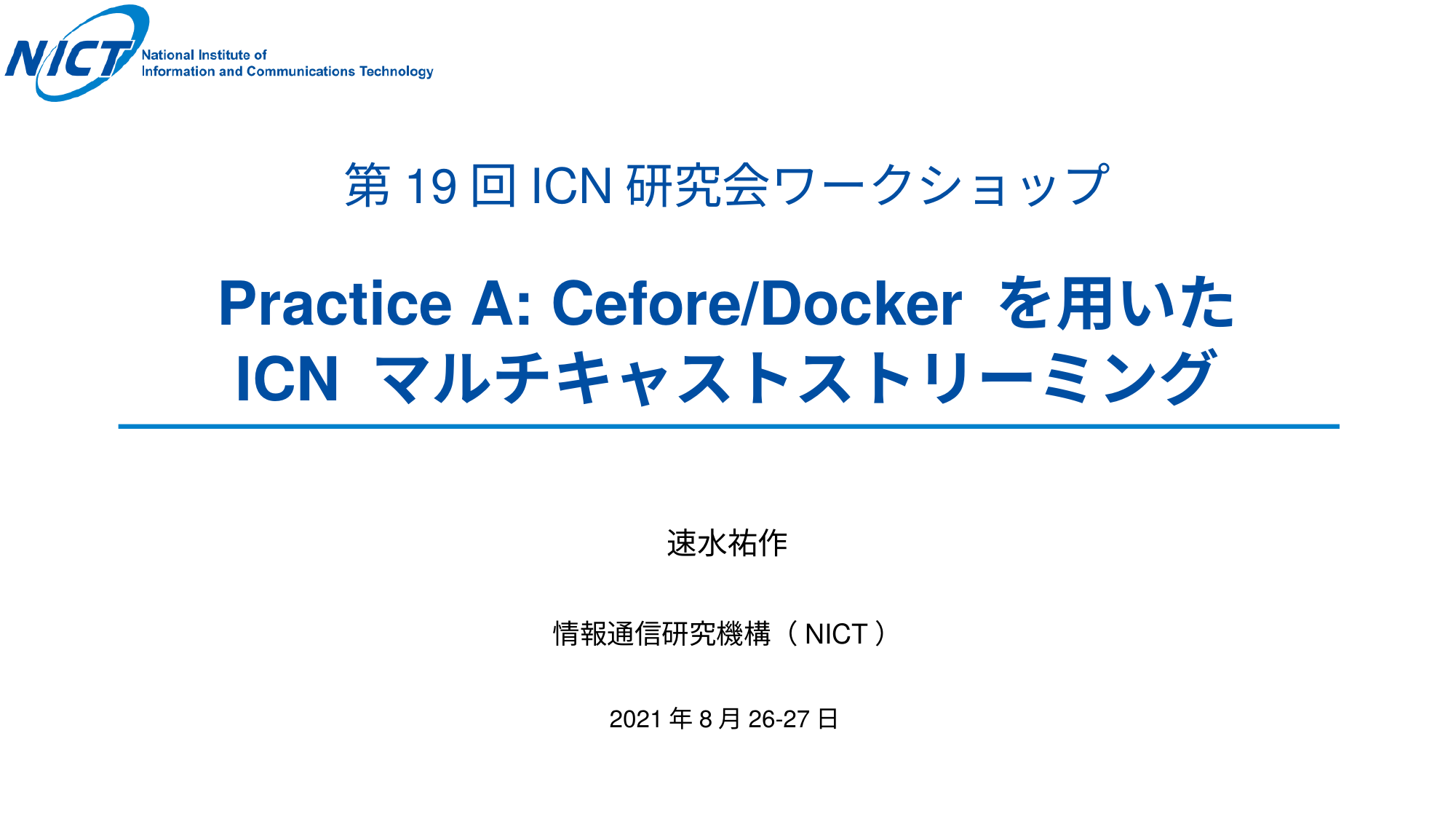

# 第19回ICN研究会ワークショップ Practice A: Cefore/Docker を用いた ICN マルチキャストストリーミング
速水祐作

情報通信研究機構（NICT）

2021年8月26-27日